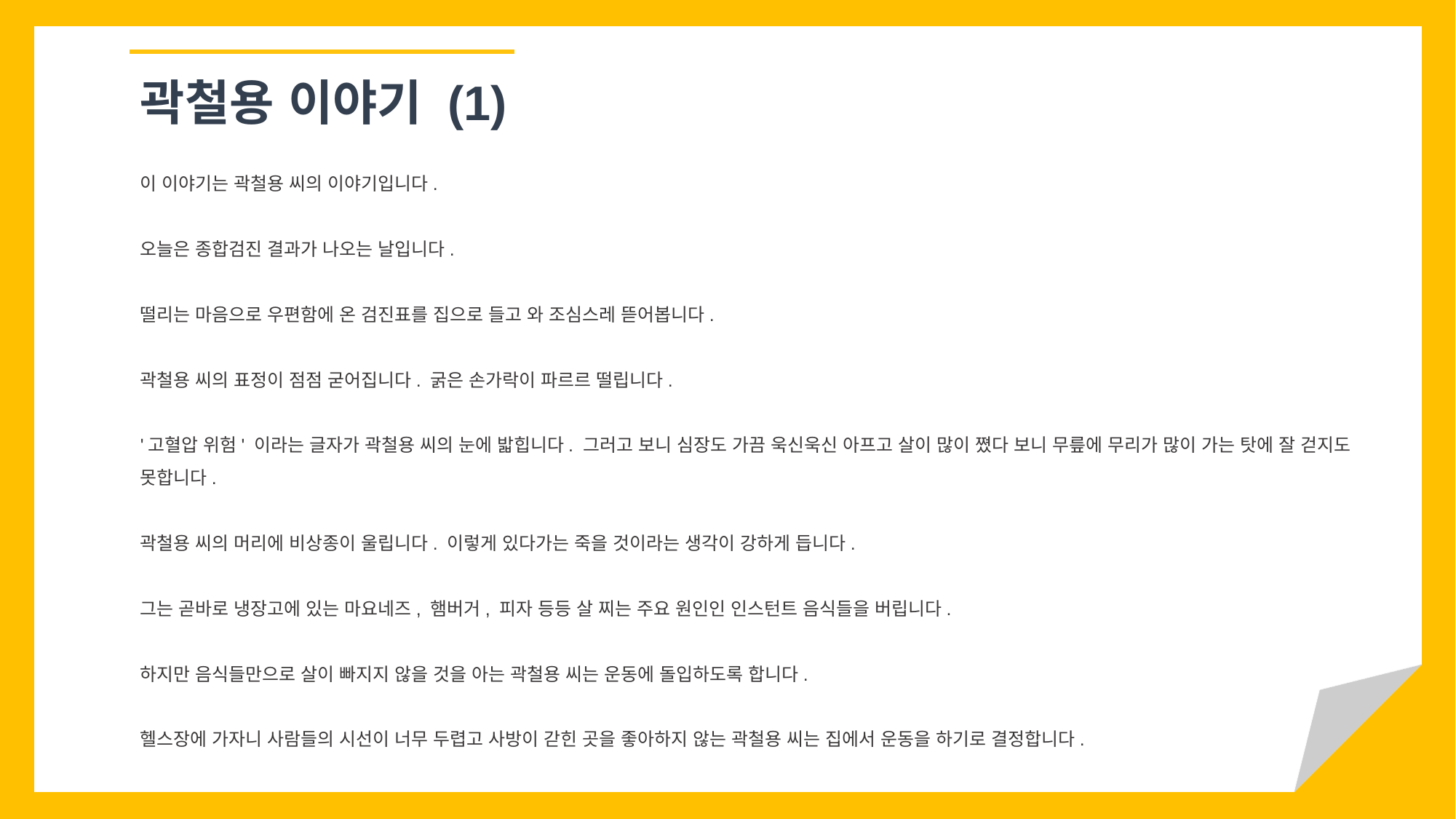

곽철용 이야기 (1)
이 이야기는 곽철용 씨의 이야기입니다.

오늘은 종합검진 결과가 나오는 날입니다.

떨리는 마음으로 우편함에 온 검진표를 집으로 들고 와 조심스레 뜯어봅니다.

곽철용 씨의 표정이 점점 굳어집니다. 굵은 손가락이 파르르 떨립니다.

'고혈압 위험' 이라는 글자가 곽철용 씨의 눈에 밟힙니다. 그러고 보니 심장도 가끔 욱신욱신 아프고 살이 많이 쪘다 보니 무릎에 무리가 많이 가는 탓에 잘 걷지도 못합니다.

곽철용 씨의 머리에 비상종이 울립니다. 이렇게 있다가는 죽을 것이라는 생각이 강하게 듭니다.

그는 곧바로 냉장고에 있는 마요네즈, 햄버거, 피자 등등 살 찌는 주요 원인인 인스턴트 음식들을 버립니다.

하지만 음식들만으로 살이 빠지지 않을 것을 아는 곽철용 씨는 운동에 돌입하도록 합니다.

헬스장에 가자니 사람들의 시선이 너무 두렵고 사방이 갇힌 곳을 좋아하지 않는 곽철용 씨는 집에서 운동을 하기로 결정합니다.